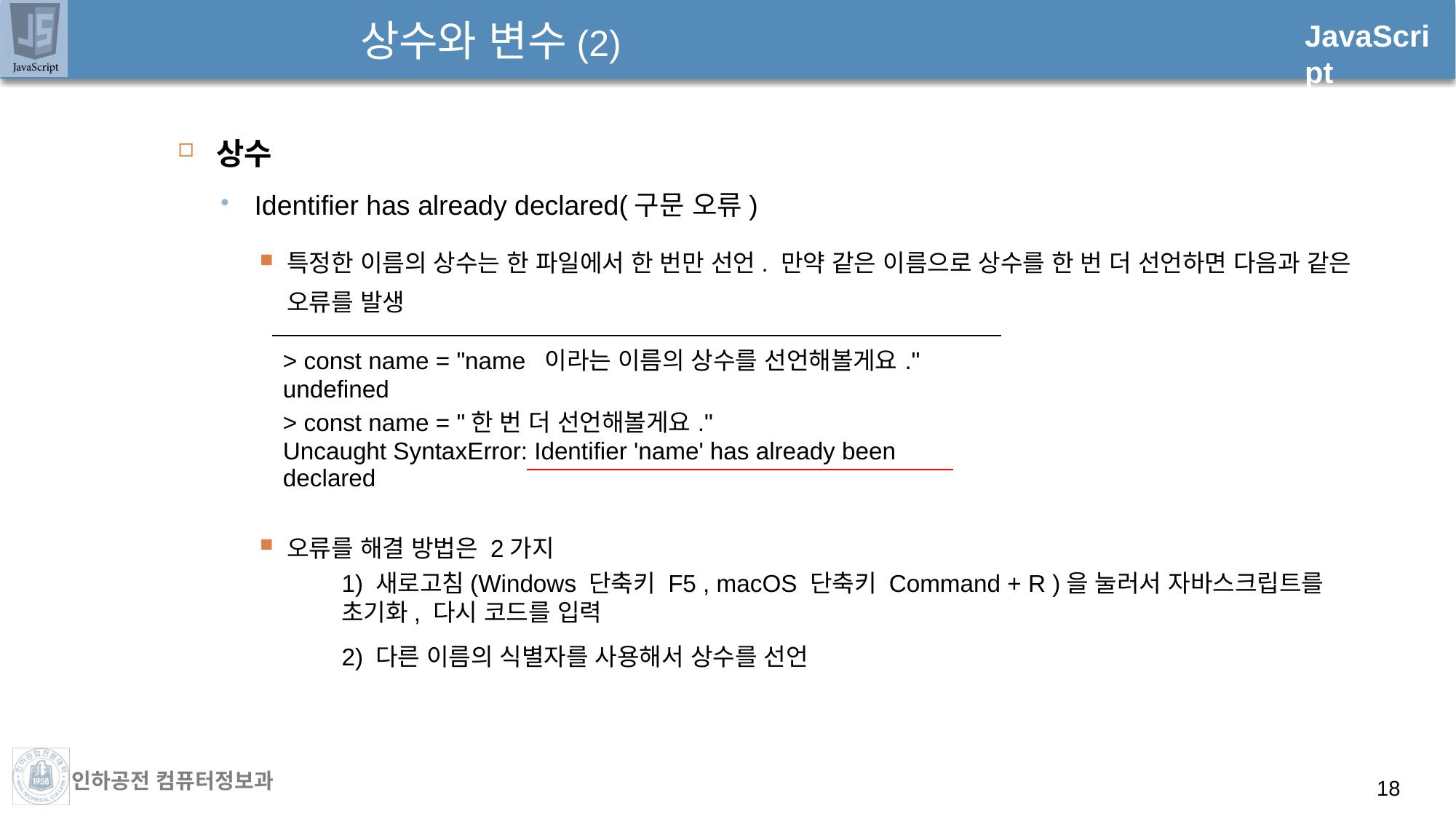

# 상수와 변수(2)
상수
Identifier has already declared(구문 오류)
특정한 이름의 상수는 한 파일에서 한 번만 선언. 만약 같은 이름으로 상수를 한 번 더 선언하면 다음과 같은 오류를 발생

오류를 해결 방법은 2가지
1) 새로고침(Windows 단축키 F5 , macOS 단축키 Command + R )을 눌러서 자바스크립트를 초기화, 다시 코드를 입력
2) 다른 이름의 식별자를 사용해서 상수를 선언

| > const name = "name  이라는 이름의 상수를 선언해볼게요." undefined > const name = "한 번 더 선언해볼게요." Uncaught SyntaxError: Identifier 'name' has already been declared |
| --- |